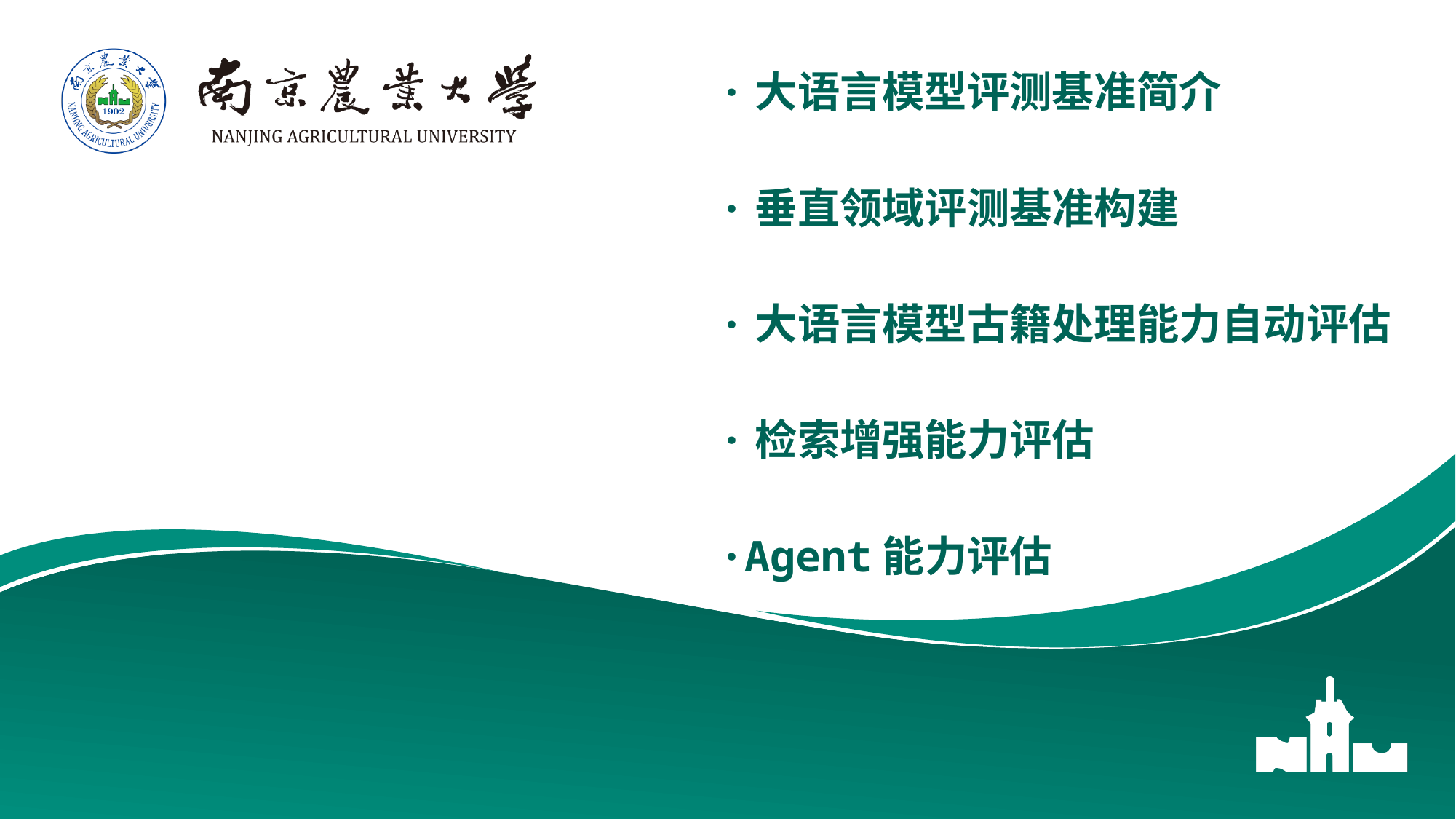

# ·大语言模型评测基准简介 ·垂直领域评测基准构建 ·大语言模型古籍处理能力自动评估 ·检索增强能力评估 ·Agent能力评估